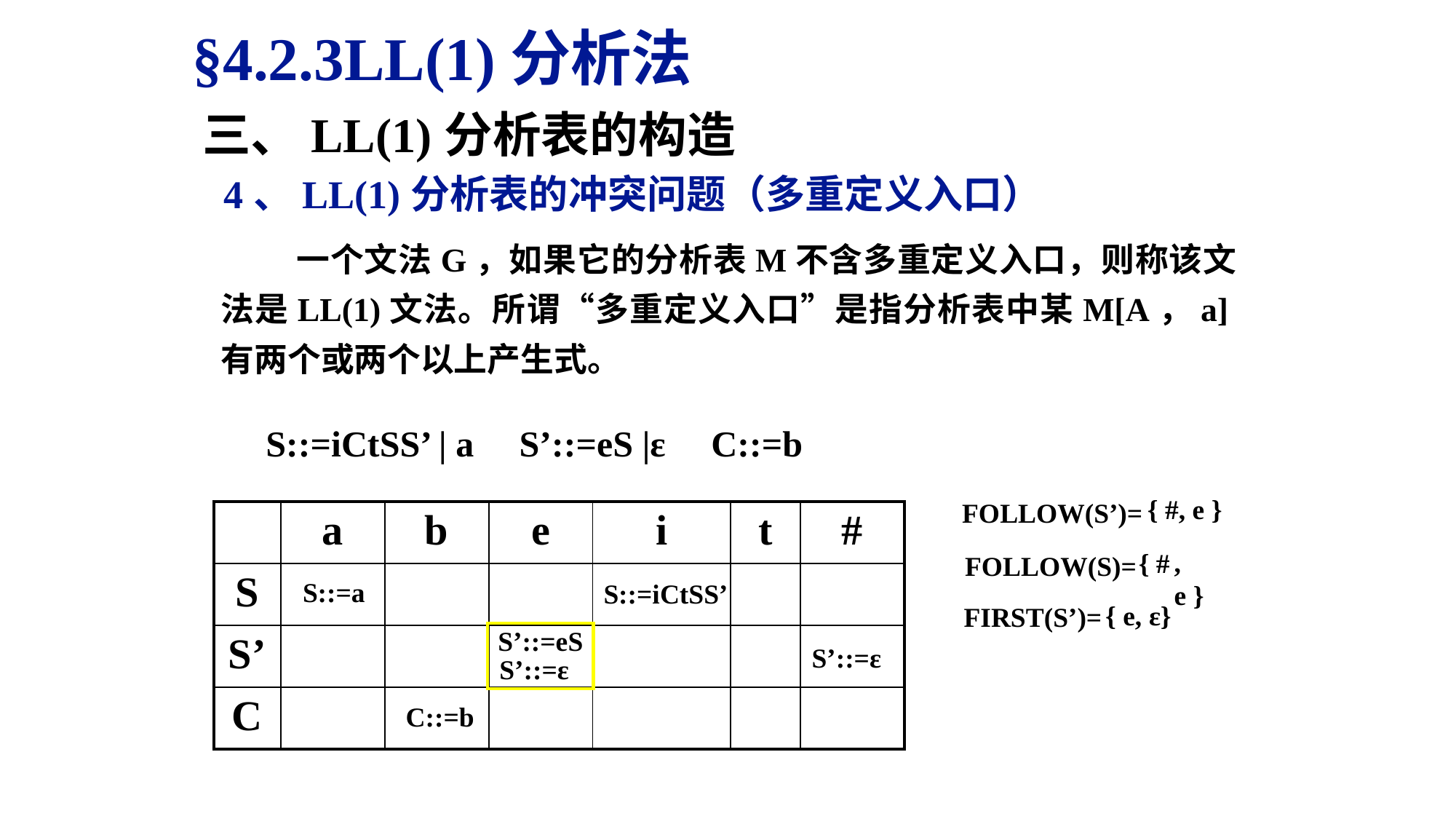

§4.2.3LL(1)分析法
三、LL(1)分析表的构造
4、LL(1)分析表的冲突问题（多重定义入口）

        一个文法G，如果它的分析表M不含多重定义入口，则称该文法是LL(1)文法。所谓“多重定义入口”是指分析表中某M[A，a]有两个或两个以上产生式。
S::=iCtSS’ | a     S’::=eS |ε     C::=b
{ #, e }
FOLLOW(S’)=
|  | a | b | e | i | t | # |
| --- | --- | --- | --- | --- | --- | --- |
| S |  |  |  |  |  |  |
| S’ |  |  |  |  |  |  |
| C |  |  |  |  |  |  |
, e }
{ #
FOLLOW(S)=
S::=a
S::=iCtSS’
{ e, ε}
FIRST(S’)=
S’::=eS

S’::=ε
S’::=ε
C::=b